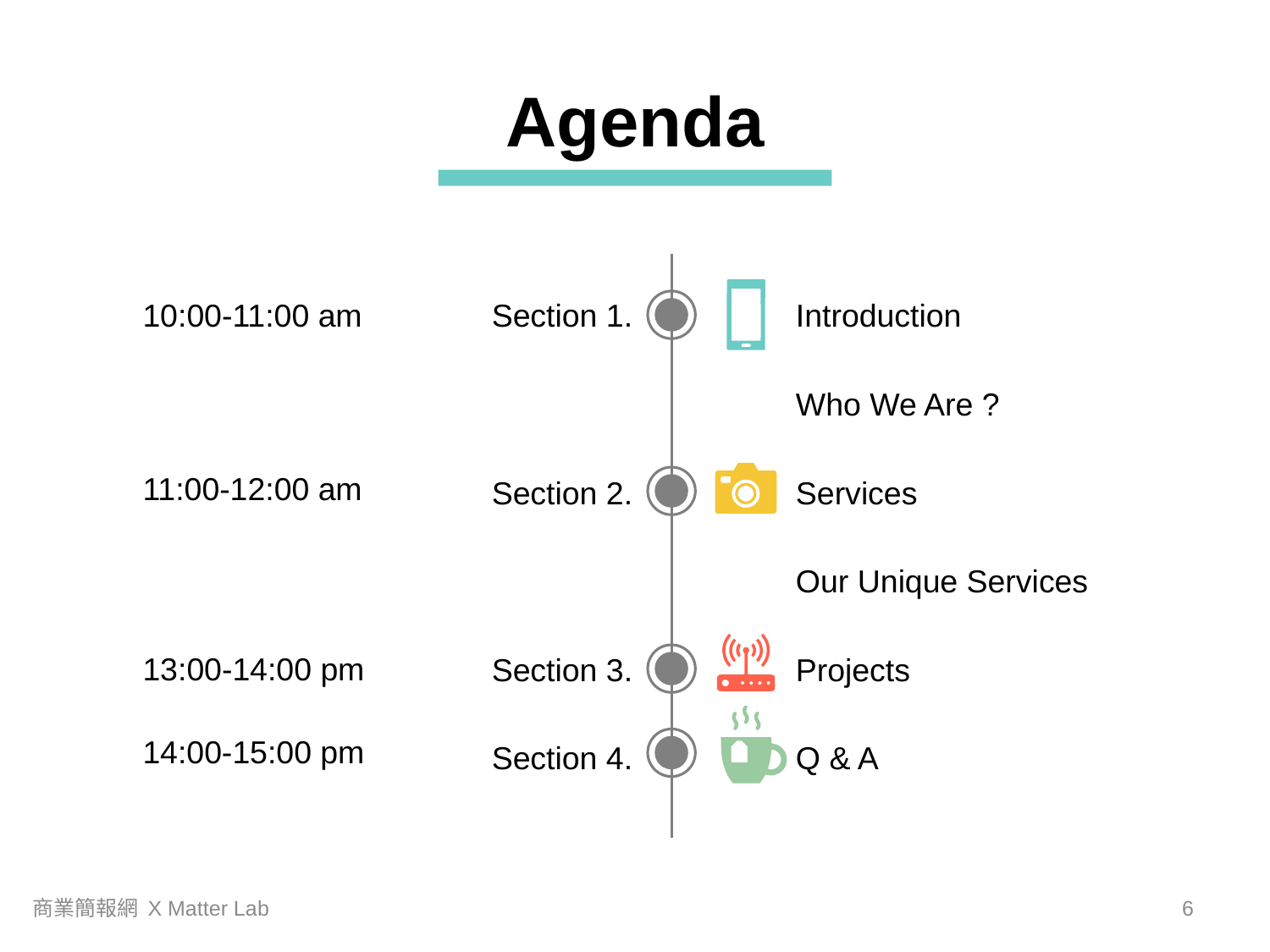

Agenda

10:00-11:00 am
Section 1.
Introduction
Who We Are ?
11:00-12:00 am

Section 2.
Services
Our Unique Services

13:00-14:00 pm
Section 3.
Projects

14:00-15:00 pm
Section 4.
Q & A
商業簡報網 X Matter Lab
6